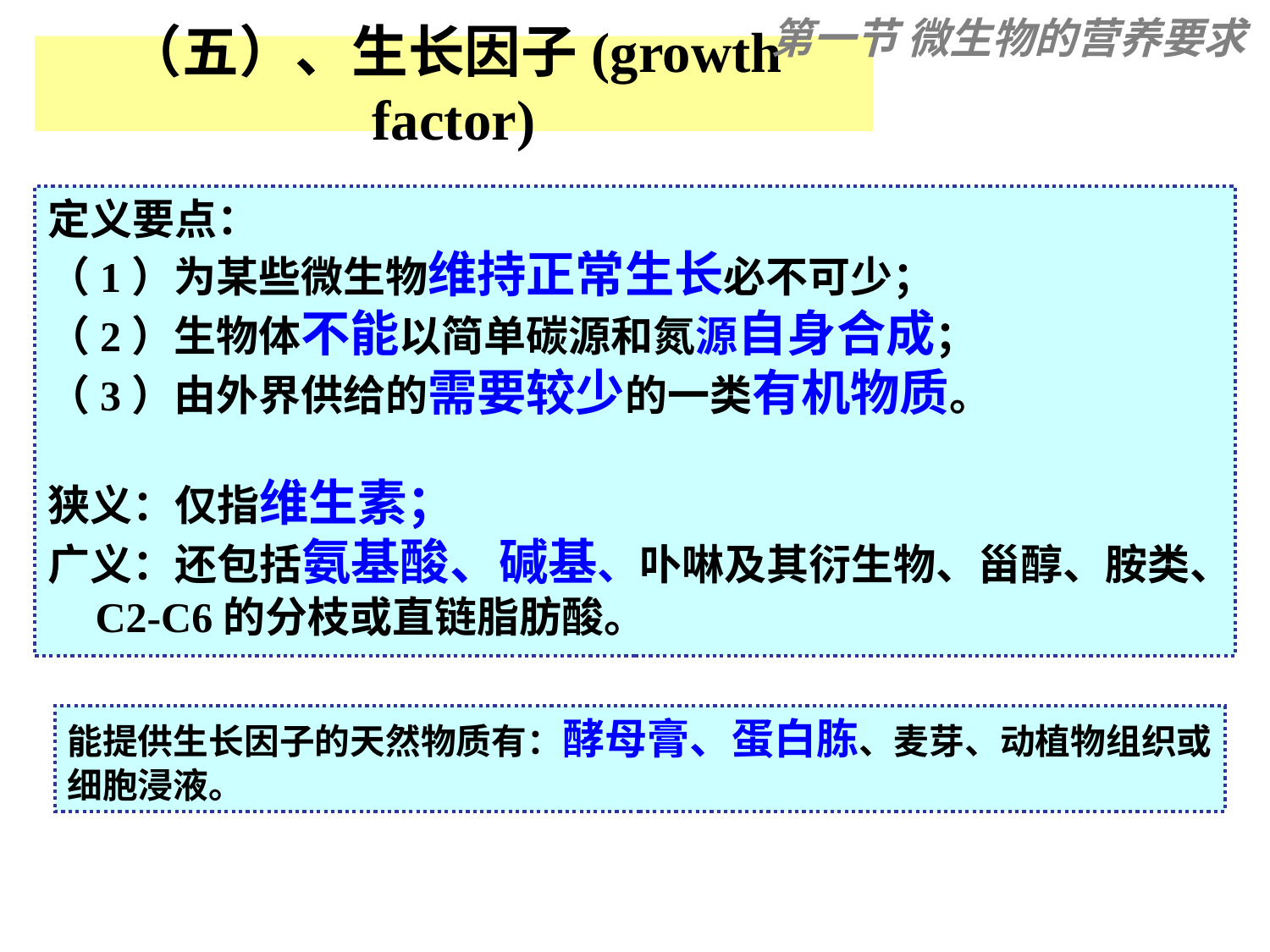

第一节 微生物的营养要求
（五）、生长因子(growth factor)
定义要点：
（1）为某些微生物维持正常生长必不可少；
（2）生物体不能以简单碳源和氮源自身合成；
（3）由外界供给的需要较少的一类有机物质。

狭义：仅指维生素；
广义：还包括氨基酸、碱基、卟啉及其衍生物、甾醇、胺类、C2-C6的分枝或直链脂肪酸。
能提供生长因子的天然物质有：酵母膏、蛋白胨、麦芽、动植物组织或细胞浸液。